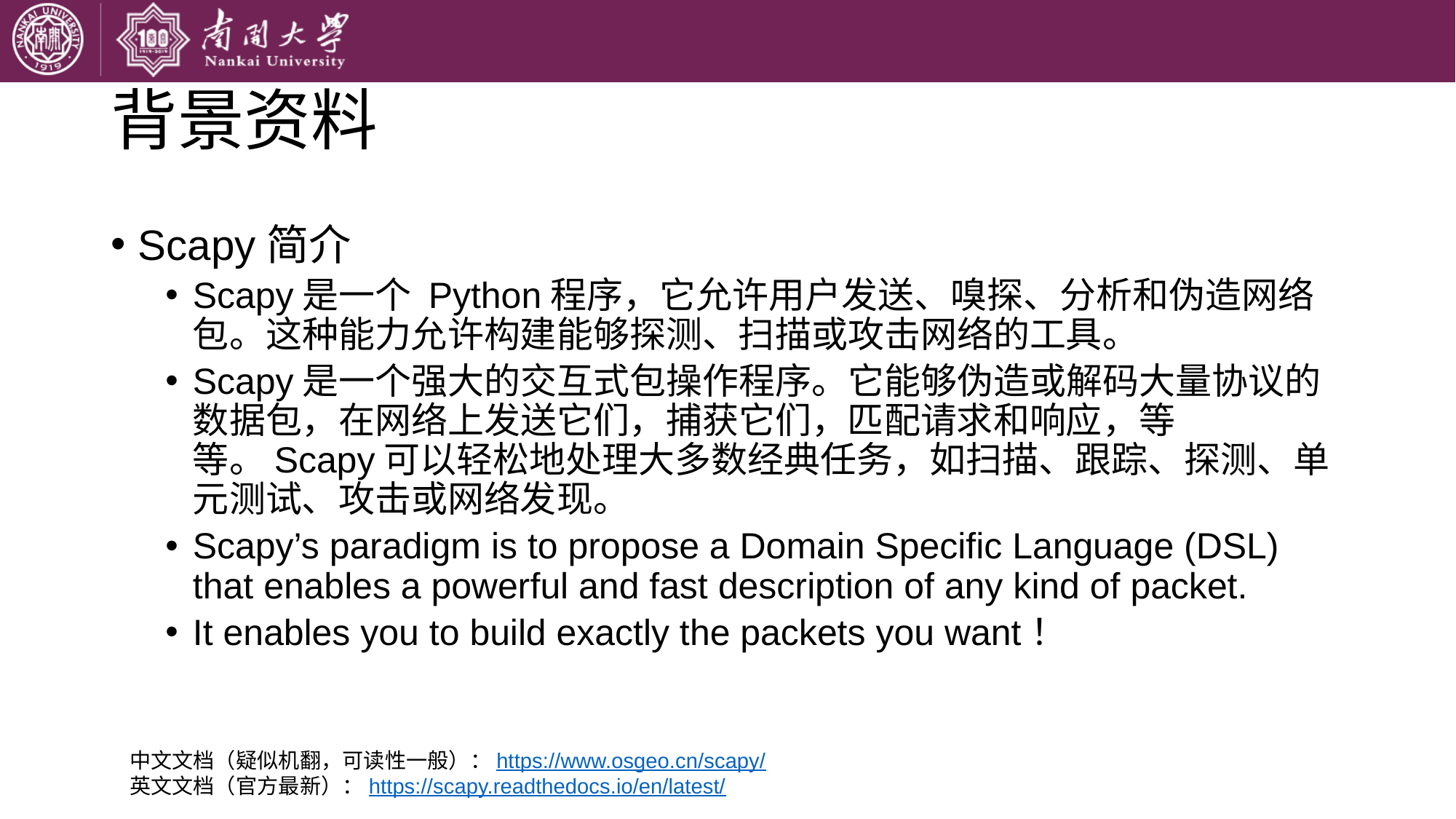

# 背景资料
Scapy简介
Scapy是一个 Python程序，它允许用户发送、嗅探、分析和伪造网络包。这种能力允许构建能够探测、扫描或攻击网络的工具。
Scapy是一个强大的交互式包操作程序。它能够伪造或解码大量协议的数据包，在网络上发送它们，捕获它们，匹配请求和响应，等等。Scapy可以轻松地处理大多数经典任务，如扫描、跟踪、探测、单元测试、攻击或网络发现。
Scapy’s paradigm is to propose a Domain Specific Language (DSL) that enables a powerful and fast description of any kind of packet.
It enables you to build exactly the packets you want！

中文文档（疑似机翻，可读性一般）：https://www.osgeo.cn/scapy/
英文文档（官方最新）：https://scapy.readthedocs.io/en/latest/